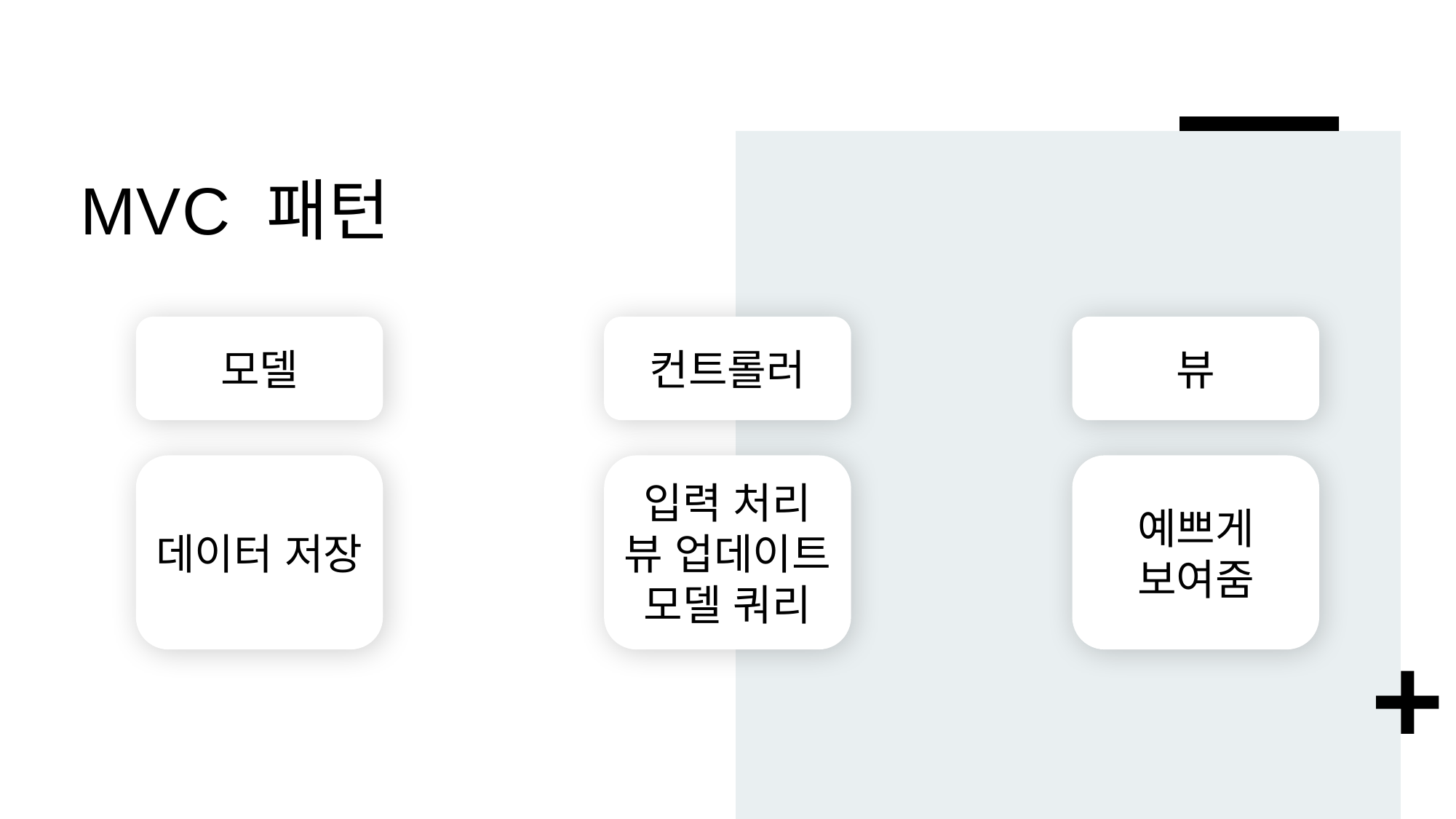

# MVC 패턴
모델
컨트롤러
뷰
데이터 저장
입력 처리
뷰 업데이트
모델 쿼리
예쁘게
보여줌